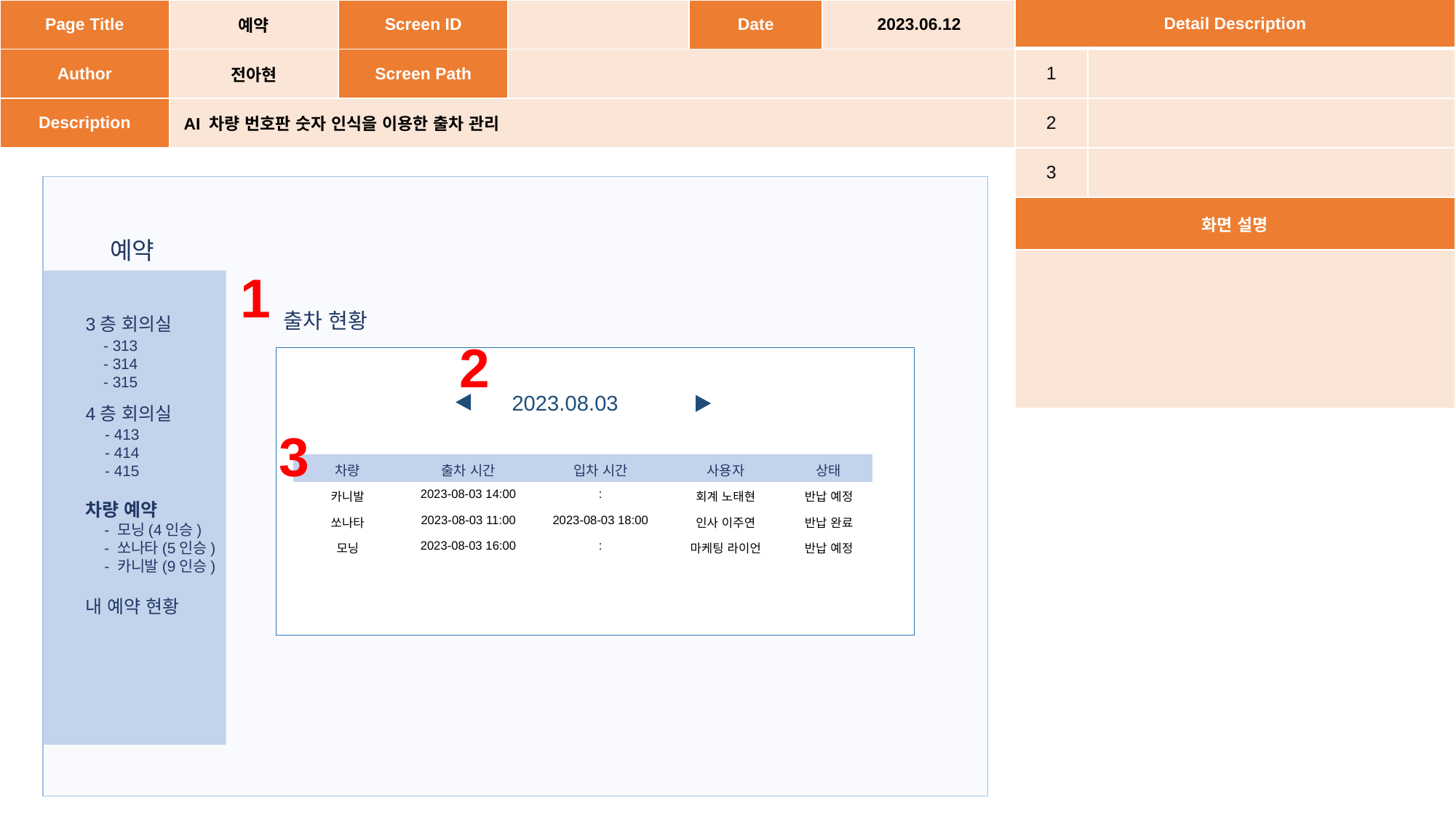

| Page Title | 예약 | Screen ID |  | Date | 2023.06.12 |
| --- | --- | --- | --- | --- | --- |
| Author | 전아현 | Screen Path |  |  |  |
| Description | AI 차량 번호판 숫자 인식을 이용한 출차 관리 |  |  |  |  |
| Detail Description |  |
| --- | --- |
| 1 |  |
| 2 |  |
| 3 |  |
| 화면 설명 |  |
|  |  |

예약
1

3층 회의실

4층 회의실

차량 예약

내 예약 현황
출차 현황
2
- 313
- 314
- 315

2023.08.03

3
- 413
- 414
- 415

| 차량 | 출차 시간 | 입차 시간 | 사용자 | 상태 |
| --- | --- | --- | --- | --- |
| 카니발 | 2023-08-03 14:00 | : | 회계 노태현 | 반납 예정 |
| 쏘나타 | 2023-08-03 11:00 | 2023-08-03 18:00 | 인사 이주연 | 반납 완료 |
| 모닝 | 2023-08-03 16:00 | : | 마케팅 라이언 | 반납 예정 |
- 모닝(4인승)
- 쏘나타(5인승)
- 카니발(9인승)